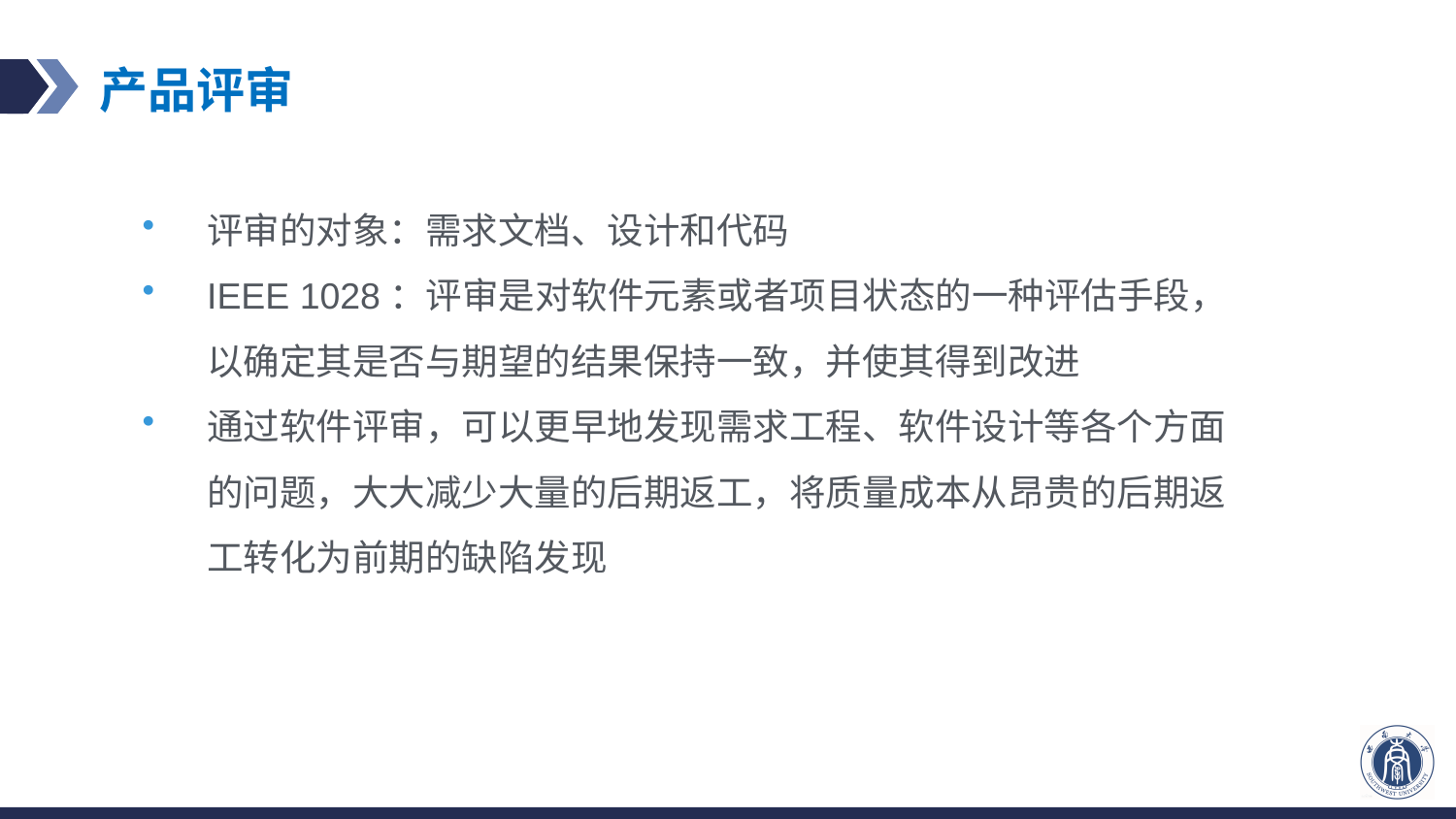

# 产品评审
评审的对象：需求文档、设计和代码
IEEE 1028：评审是对软件元素或者项目状态的一种评估手段，以确定其是否与期望的结果保持一致，并使其得到改进
通过软件评审，可以更早地发现需求工程、软件设计等各个方面的问题，大大减少大量的后期返工，将质量成本从昂贵的后期返工转化为前期的缺陷发现